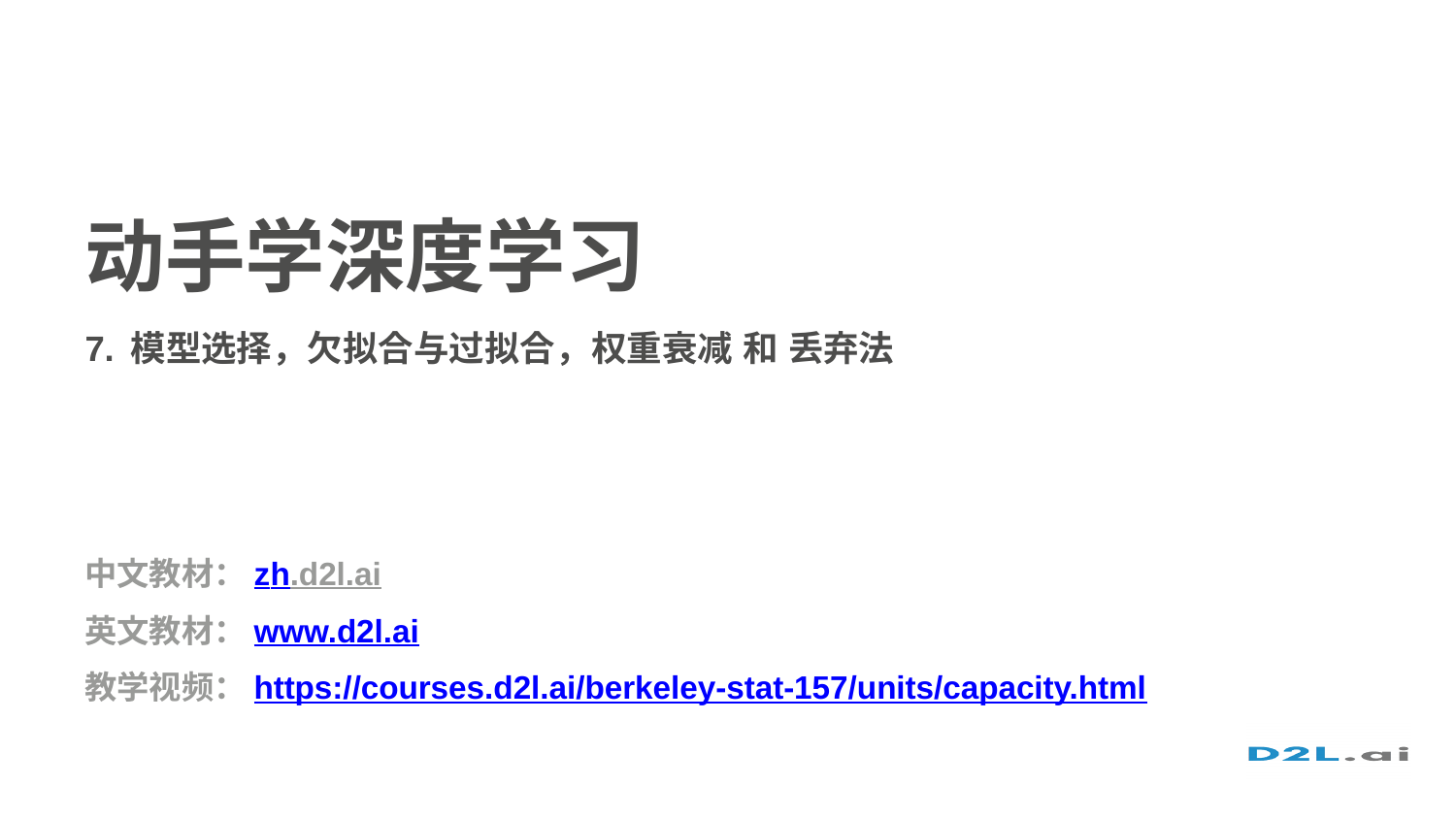

动手学深度学习
7. 模型选择，欠拟合与过拟合，权重衰减 和 丢弃法
中文教材：zh.d2l.ai
英文教材：www.d2l.ai
教学视频：https://courses.d2l.ai/berkeley-stat-157/units/capacity.html